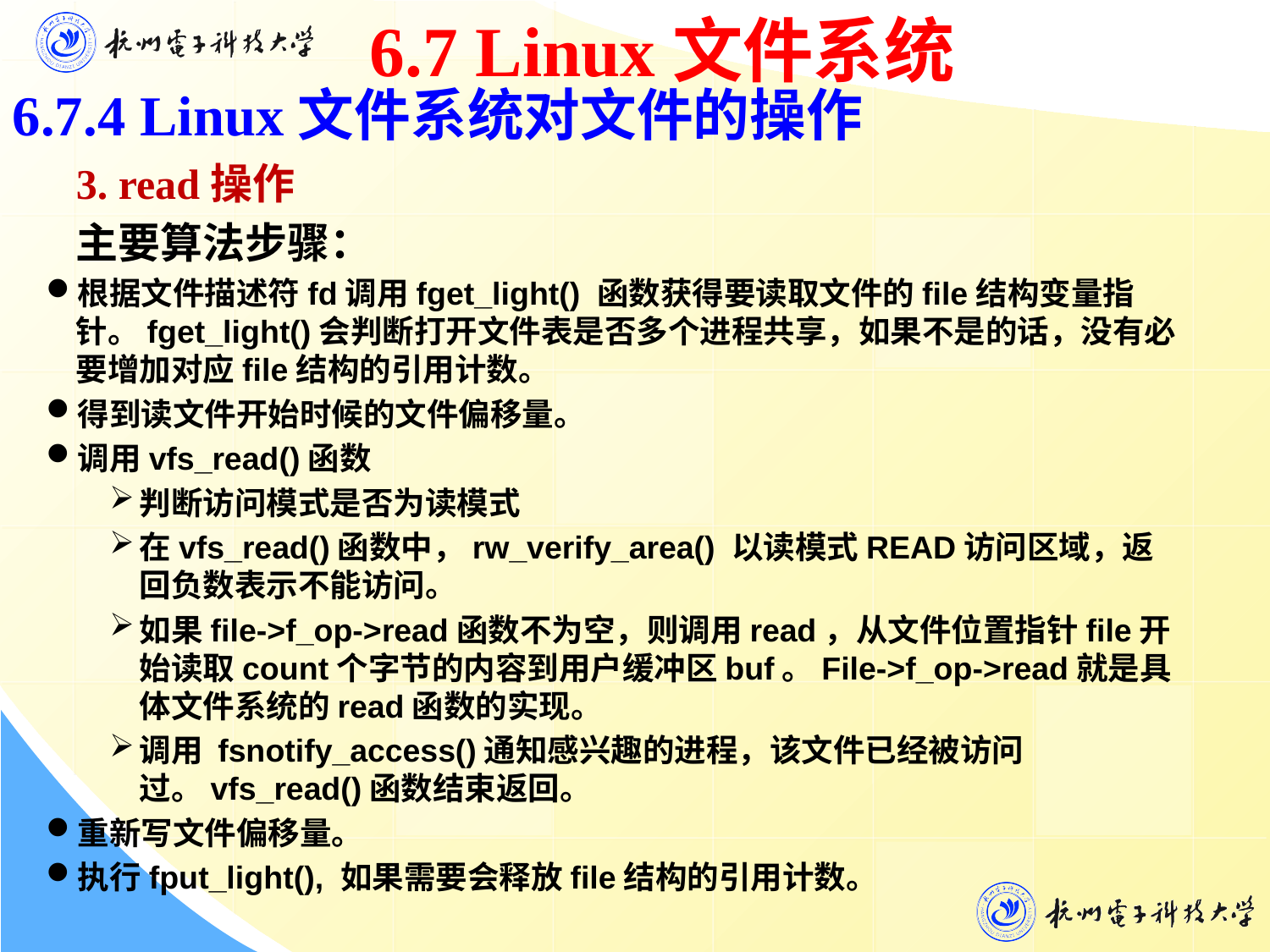

6.7 Linux文件系统
6.7.4 Linux文件系统对文件的操作
      3. read操作
主要算法步骤：
根据文件描述符fd调用fget_light() 函数获得要读取文件的file结构变量指针。fget_light()会判断打开文件表是否多个进程共享，如果不是的话，没有必要增加对应file结构的引用计数。
得到读文件开始时候的文件偏移量。
调用vfs_read()函数
判断访问模式是否为读模式
在vfs_read()函数中，rw_verify_area() 以读模式READ访问区域，返回负数表示不能访问。
如果file->f_op->read函数不为空，则调用read，从文件位置指针file开始读取count个字节的内容到用户缓冲区buf。File->f_op->read就是具体文件系统的read函数的实现。
调用 fsnotify_access()通知感兴趣的进程，该文件已经被访问过。vfs_read()函数结束返回。
重新写文件偏移量。
执行fput_light(), 如果需要会释放file结构的引用计数。